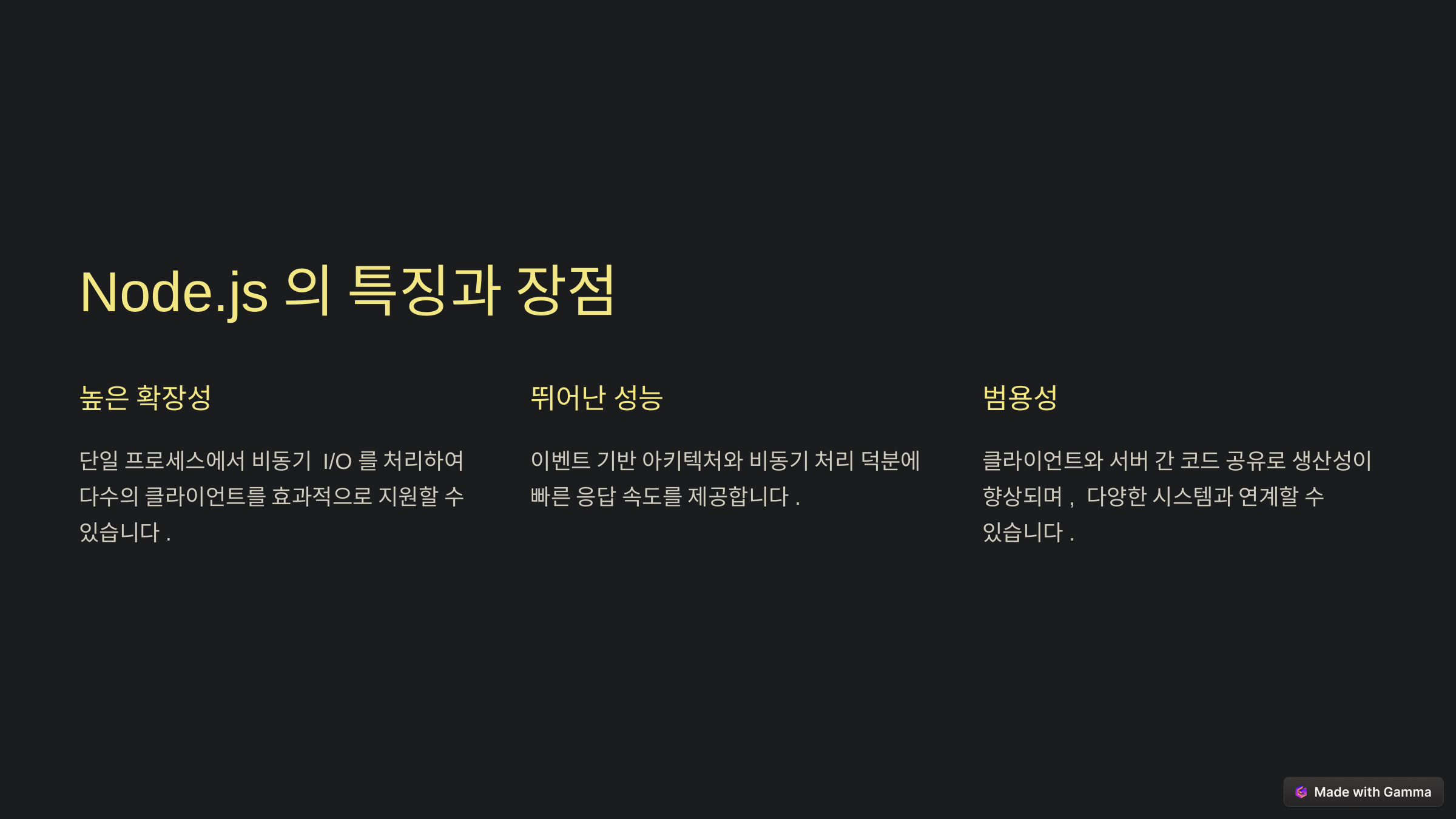

Node.js의 특징과 장점
높은 확장성
뛰어난 성능
범용성
단일 프로세스에서 비동기 I/O를 처리하여 다수의 클라이언트를 효과적으로 지원할 수 있습니다.
이벤트 기반 아키텍처와 비동기 처리 덕분에 빠른 응답 속도를 제공합니다.
클라이언트와 서버 간 코드 공유로 생산성이 향상되며, 다양한 시스템과 연계할 수 있습니다.